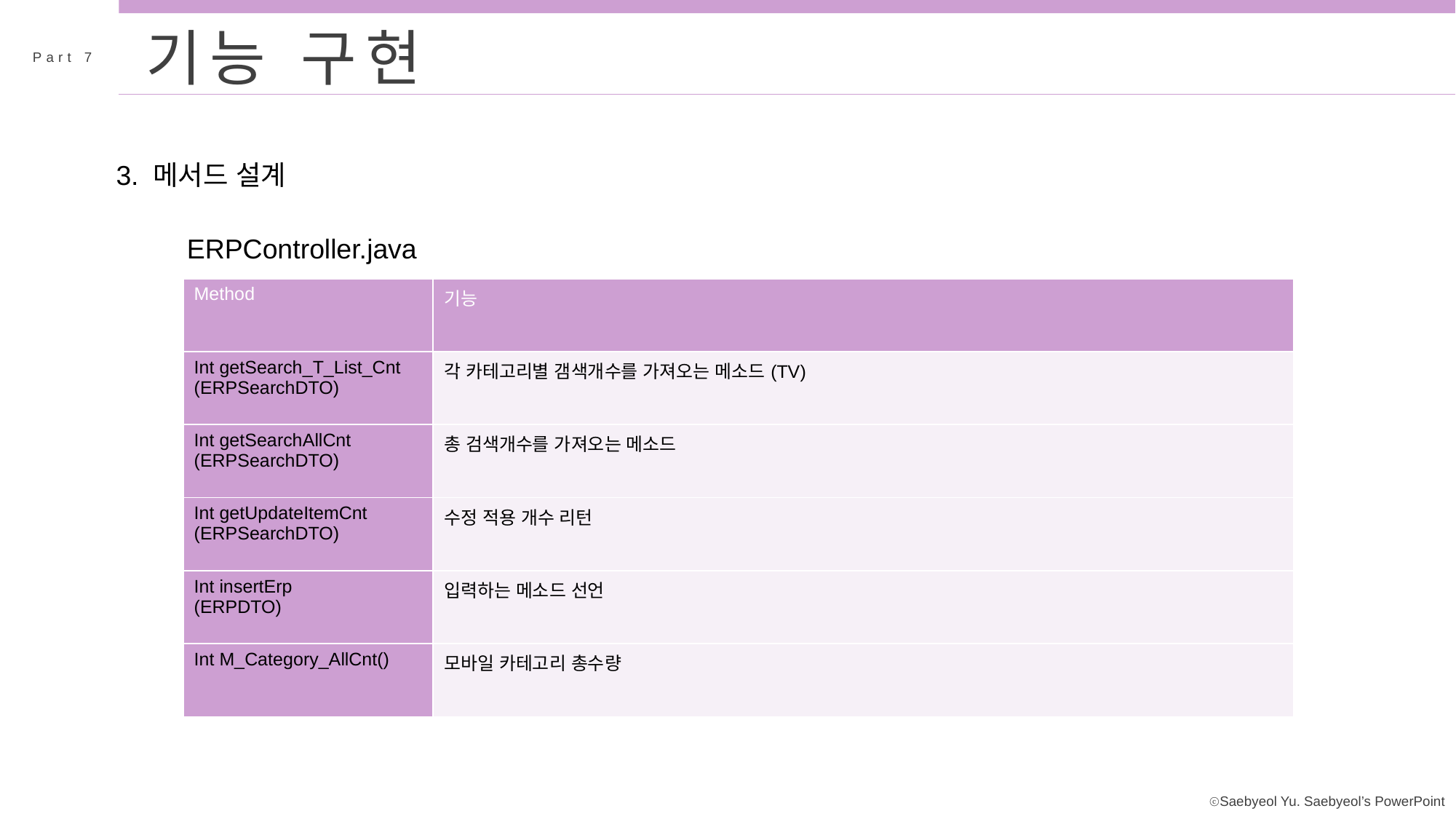

기능 구현
Part 7
3. 메서드 설계
ERPController.java
| Method | 기능 |
| --- | --- |
| Int getSearch\_T\_List\_Cnt (ERPSearchDTO) | 각 카테고리별 갬색개수를 가져오는 메소드(TV) |
| Int getSearchAllCnt (ERPSearchDTO) | 총 검색개수를 가져오는 메소드 |
| Int getUpdateItemCnt (ERPSearchDTO) | 수정 적용 개수 리턴 |
| Int insertErp (ERPDTO) | 입력하는 메소드 선언 |
| Int M\_Category\_AllCnt() | 모바일 카테고리 총수량 |